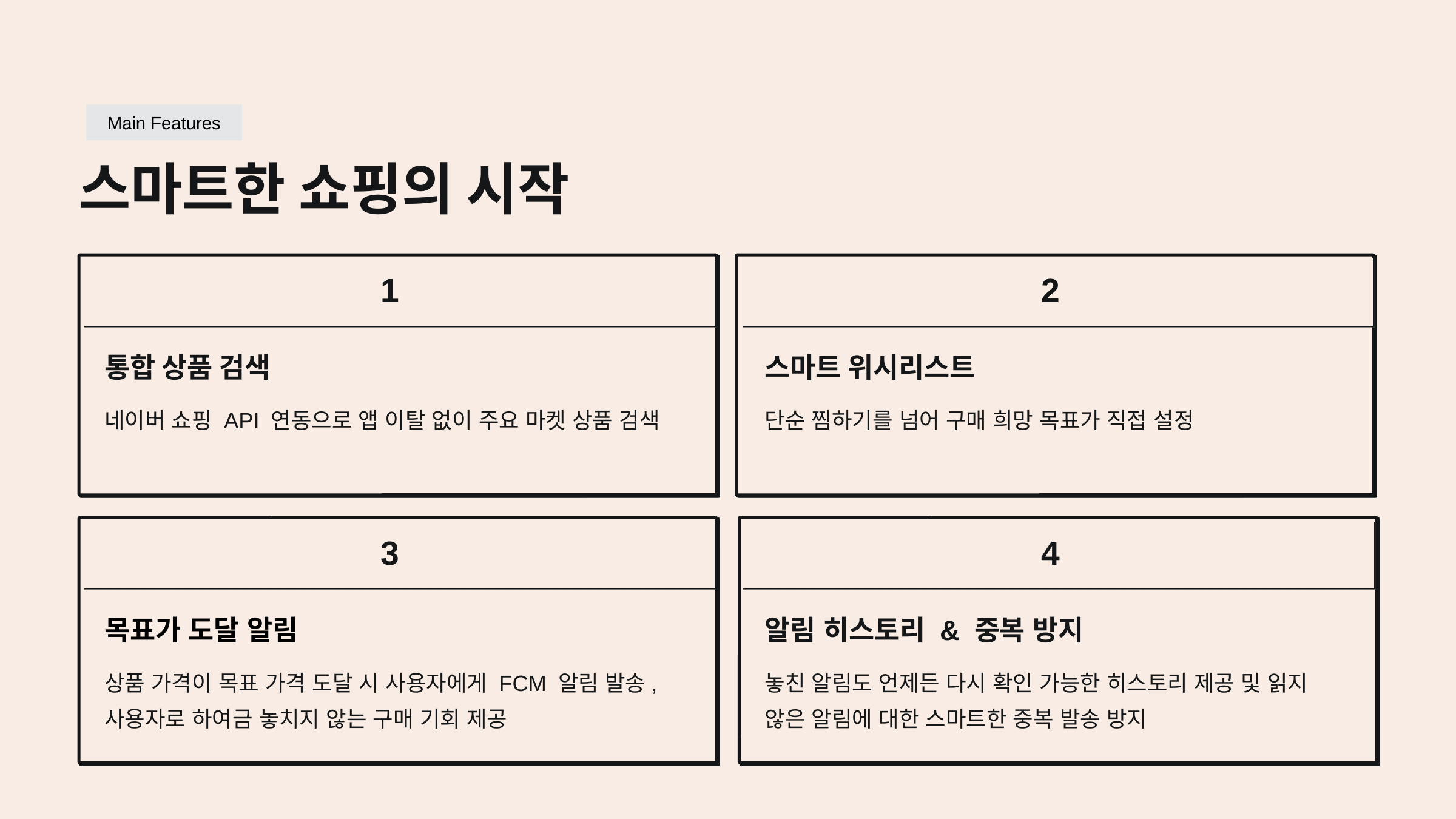

Main Features
스마트한 쇼핑의 시작

1
2
통합 상품 검색
스마트 위시리스트
네이버 쇼핑 API 연동으로 앱 이탈 없이 주요 마켓 상품 검색
단순 찜하기를 넘어 구매 희망 목표가 직접 설정

3
4
목표가 도달 알림
알림 히스토리 & 중복 방지
상품 가격이 목표 가격 도달 시 사용자에게 FCM 알림 발송,
사용자로 하여금 놓치지 않는 구매 기회 제공
놓친 알림도 언제든 다시 확인 가능한 히스토리 제공 및 읽지
않은 알림에 대한 스마트한 중복 발송 방지